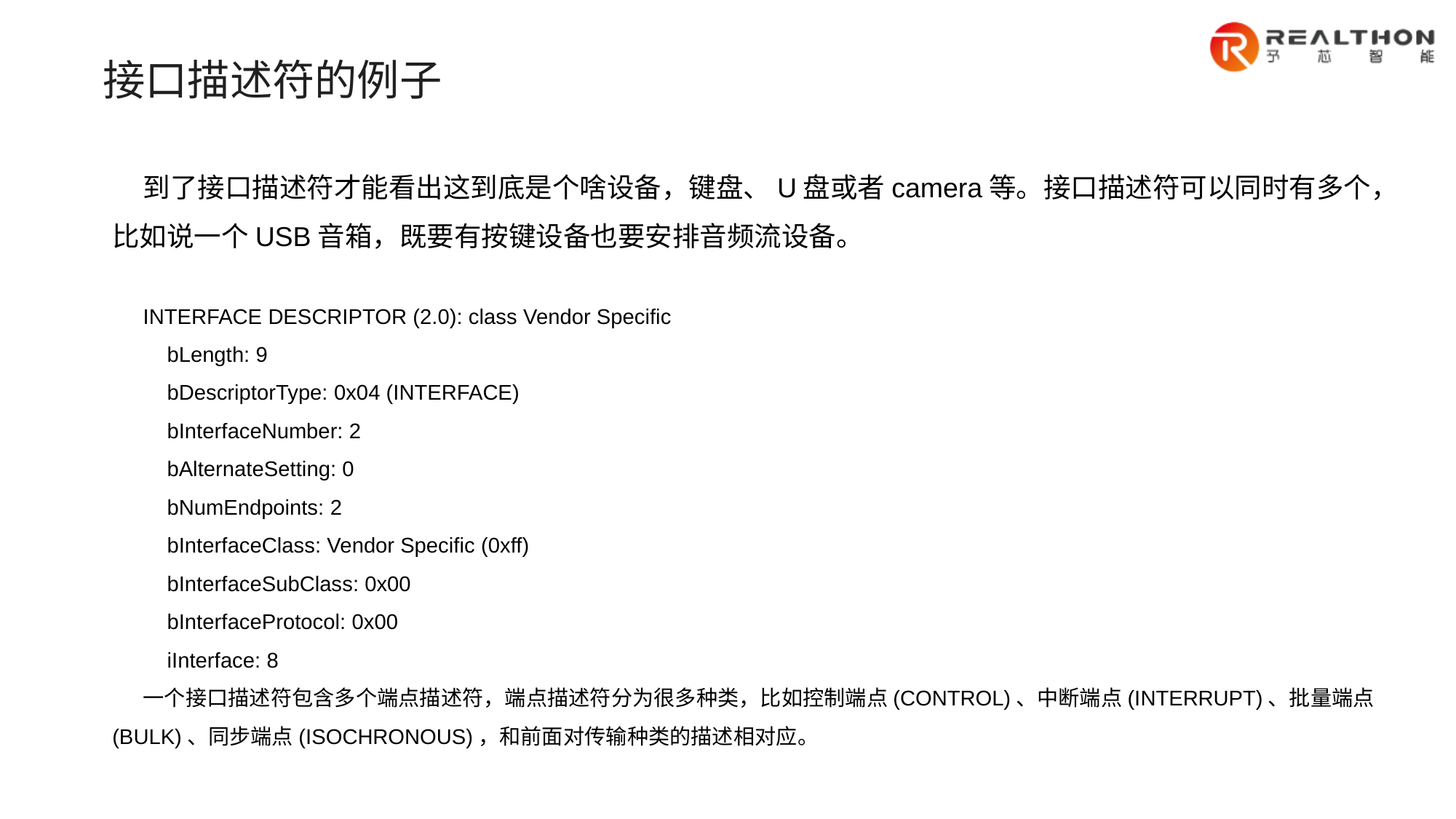

接口描述符的例子
到了接口描述符才能看出这到底是个啥设备，键盘、U盘或者camera等。接口描述符可以同时有多个，比如说一个USB音箱，既要有按键设备也要安排音频流设备。

INTERFACE DESCRIPTOR (2.0): class Vendor Specific
    bLength: 9
    bDescriptorType: 0x04 (INTERFACE)
    bInterfaceNumber: 2
    bAlternateSetting: 0
    bNumEndpoints: 2
    bInterfaceClass: Vendor Specific (0xff)
    bInterfaceSubClass: 0x00
    bInterfaceProtocol: 0x00
    iInterface: 8
一个接口描述符包含多个端点描述符，端点描述符分为很多种类，比如控制端点(CONTROL)、中断端点(INTERRUPT)、批量端点(BULK)、同步端点(ISOCHRONOUS)，和前面对传输种类的描述相对应。